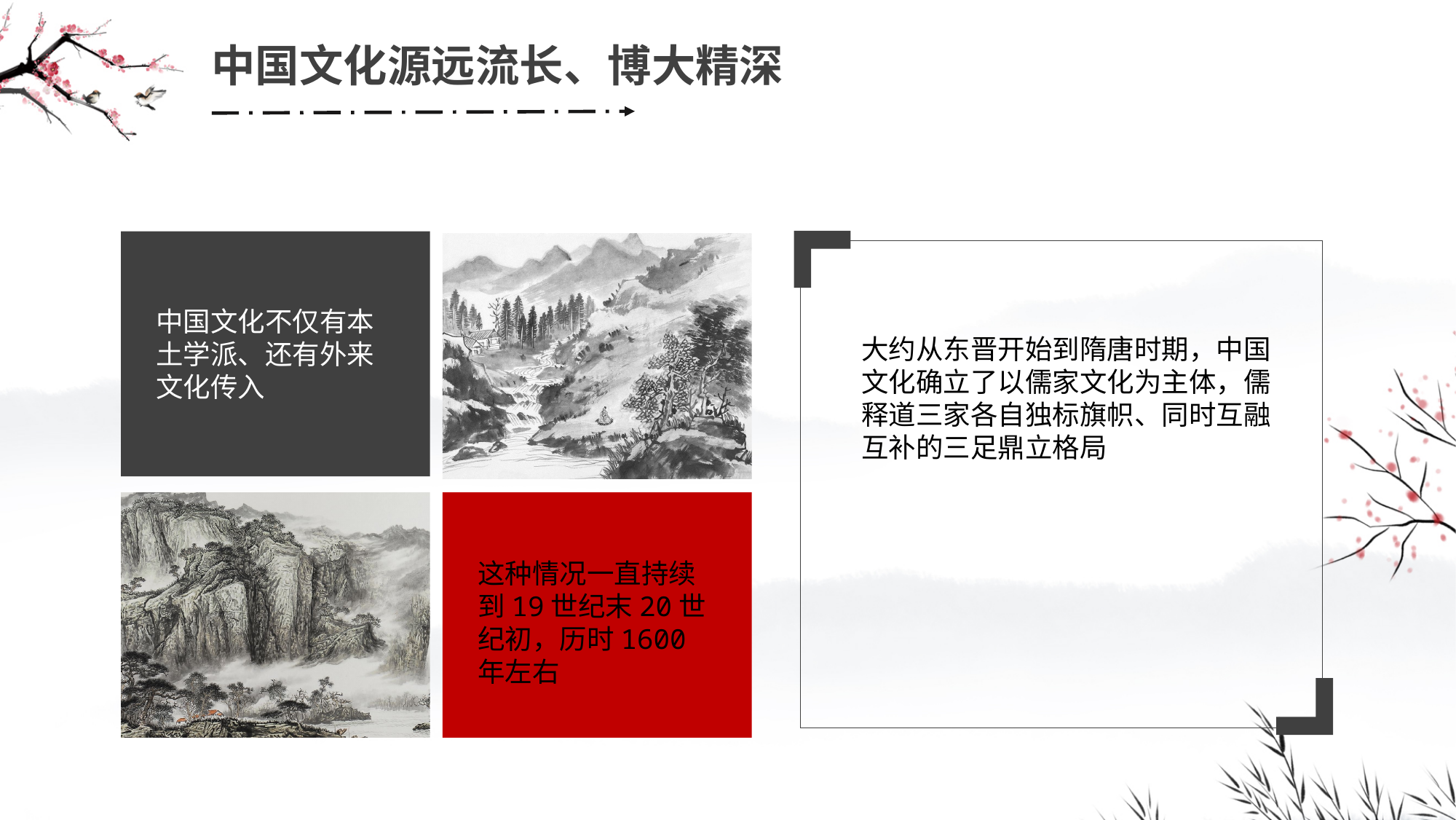

中国文化源远流长、博大精深

大约从东晋开始到隋唐时期，中国文化确立了以儒家文化为主体，儒释道三家各自独标旗帜、同时互融互补的三足鼎立格局

中国文化不仅有本土学派、还有外来文化传入

这种情况一直持续到19世纪末20世纪初，历时1600年左右